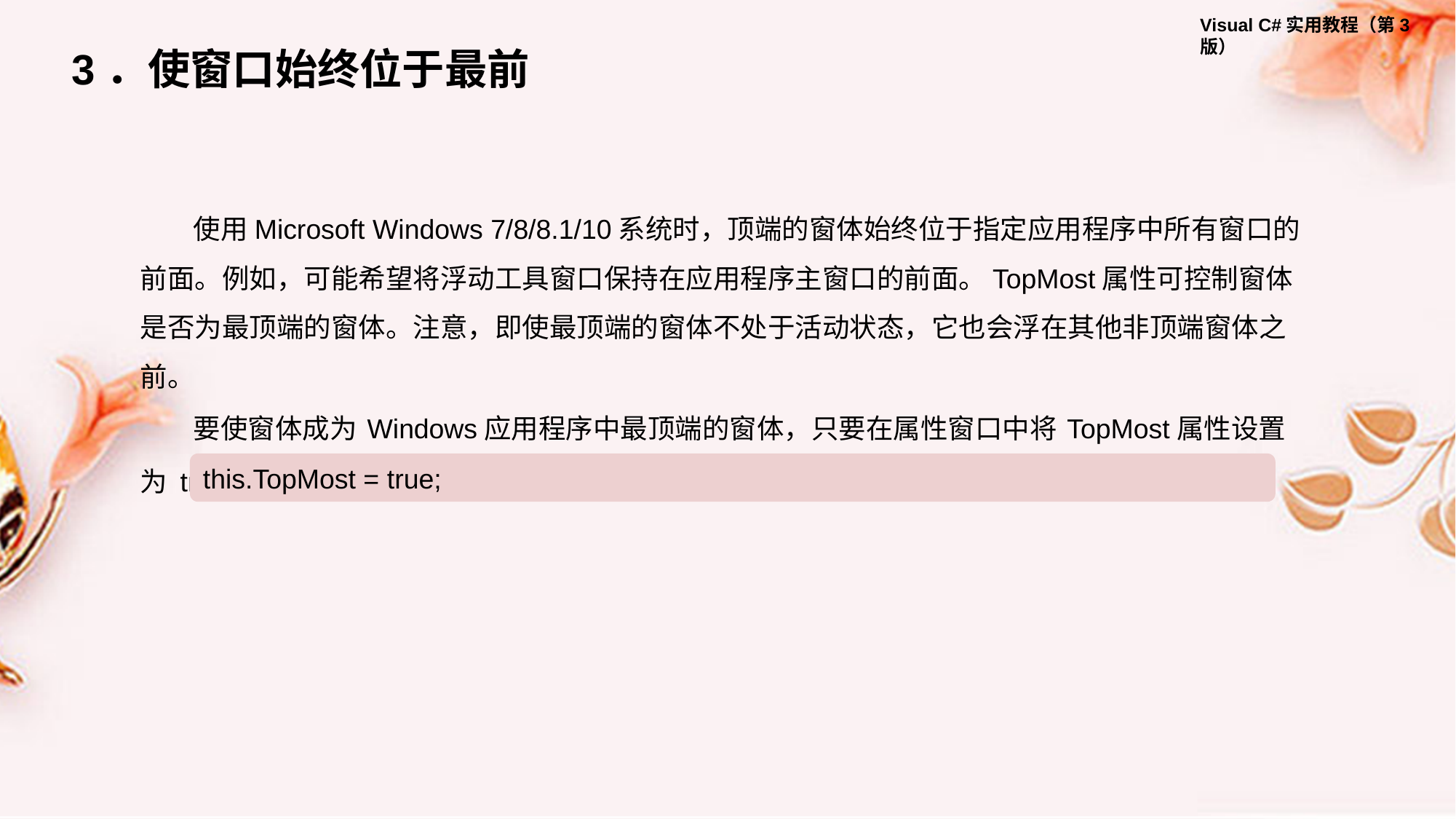

3．使窗口始终位于最前
使用Microsoft Windows 7/8/8.1/10系统时，顶端的窗体始终位于指定应用程序中所有窗口的前面。例如，可能希望将浮动工具窗口保持在应用程序主窗口的前面。TopMost属性可控制窗体是否为最顶端的窗体。注意，即使最顶端的窗体不处于活动状态，它也会浮在其他非顶端窗体之前。
要使窗体成为 Windows应用程序中最顶端的窗体，只要在属性窗口中将 TopMost属性设置为 true即可，或者在程序代码中将TopMost属性设置为true，代码如下：
this.TopMost = true;